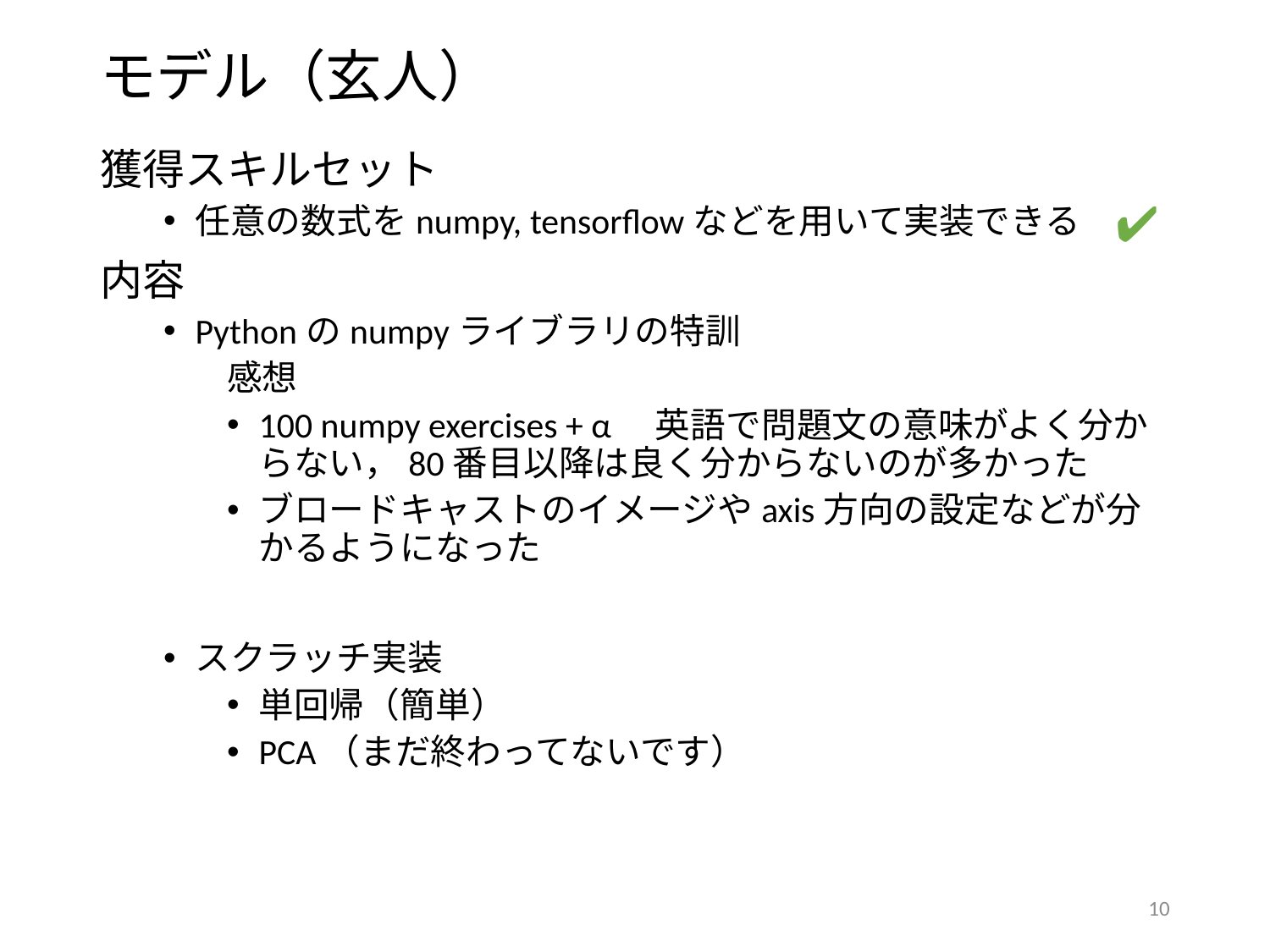

# モデル（玄人）
獲得スキルセット
任意の数式をnumpy, tensorflowなどを用いて実装できる
内容
Pythonのnumpyライブラリの特訓
感想
100 numpy exercises + α　英語で問題文の意味がよく分からない，80番目以降は良く分からないのが多かった
ブロードキャストのイメージやaxis方向の設定などが分かるようになった

スクラッチ実装
単回帰（簡単）
PCA（まだ終わってないです）
✔
10